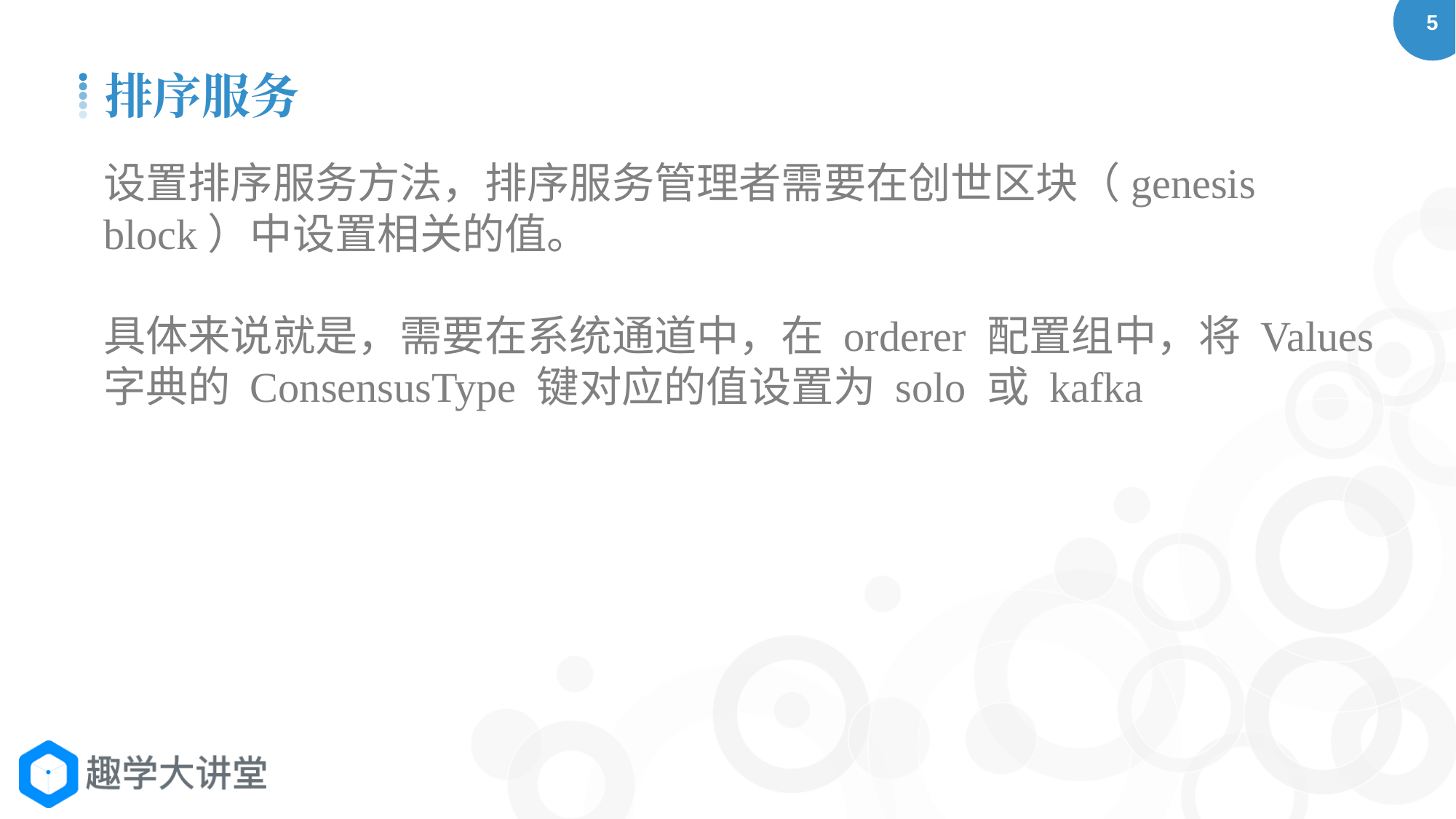

排序服务
设置排序服务方法，排序服务管理者需要在创世区块（genesis block）中设置相关的值。

具体来说就是，需要在系统通道中，在 orderer 配置组中，将 Values 字典的 ConsensusType 键对应的值设置为 solo 或 kafka